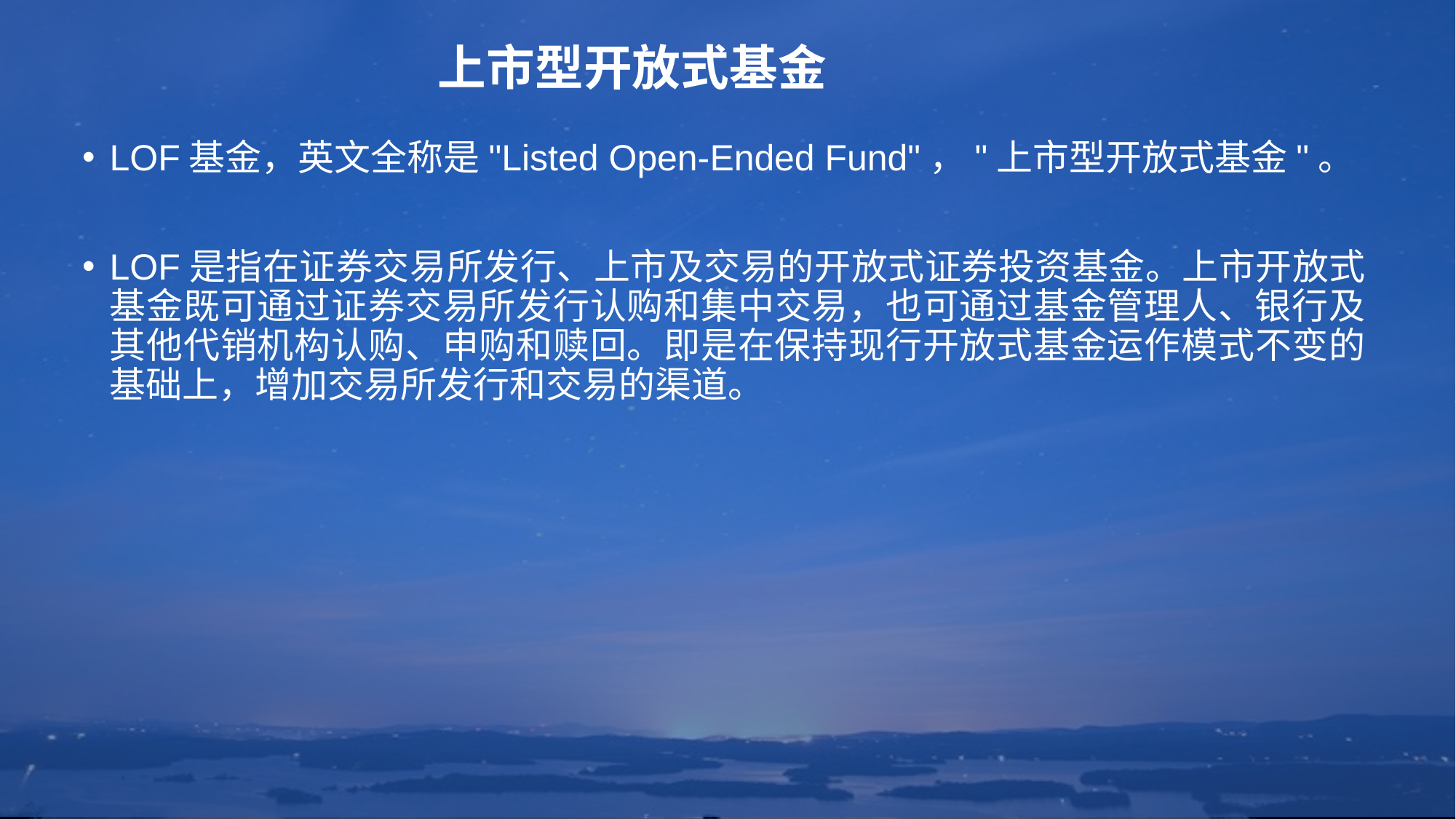

# 上市型开放式基金
LOF基金，英文全称是"Listed Open-Ended Fund"，"上市型开放式基金"。

LOF是指在证券交易所发行、上市及交易的开放式证券投资基金。上市开放式基金既可通过证券交易所发行认购和集中交易，也可通过基金管理人、银行及其他代销机构认购、申购和赎回。即是在保持现行开放式基金运作模式不变的基础上，增加交易所发行和交易的渠道。